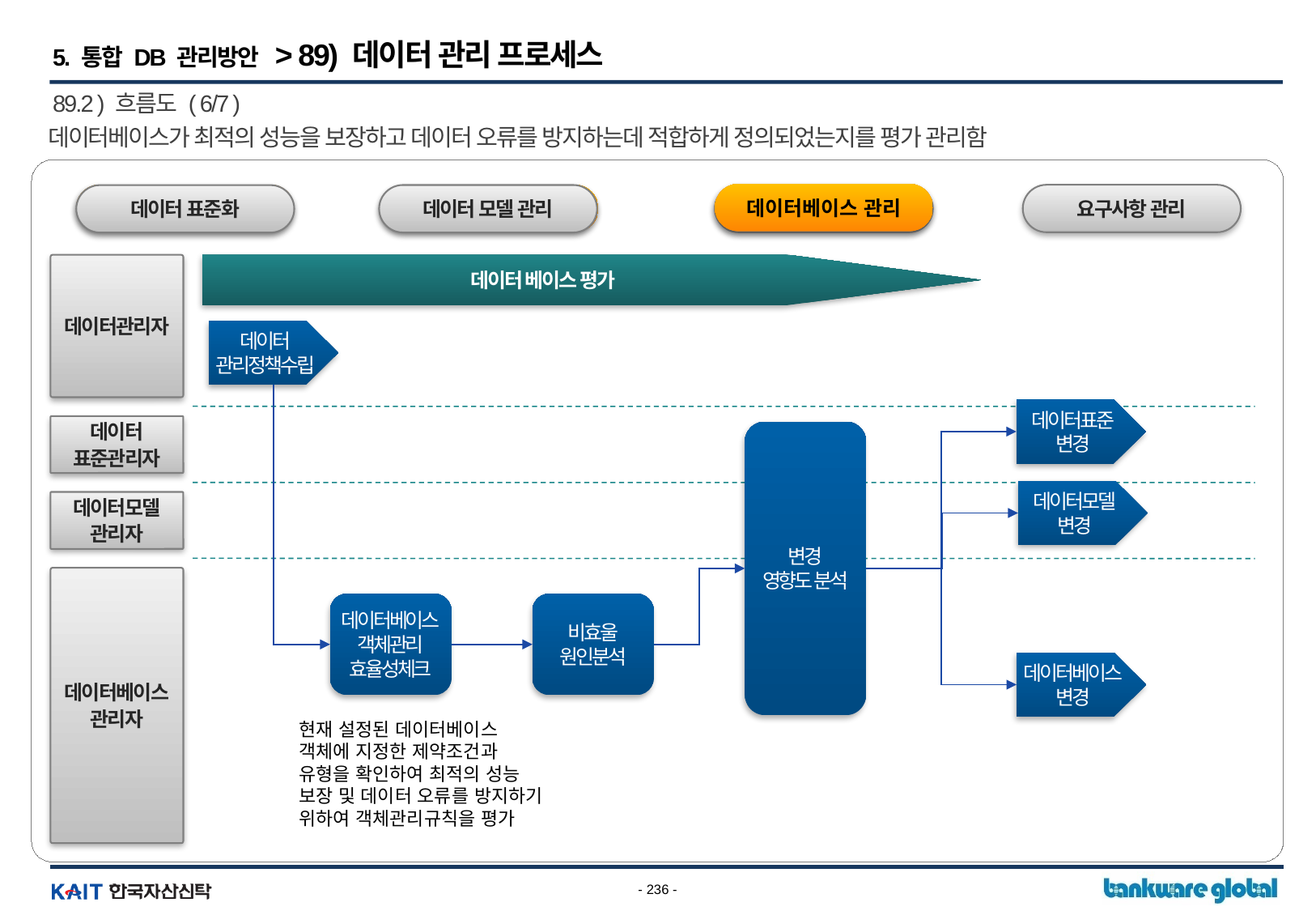

5. 통합 DB 관리방안 > 89) 데이터 관리 프로세스
89.2 ) 흐름도 ( 6/7 )
데이터베이스가 최적의 성능을 보장하고 데이터 오류를 방지하는데 적합하게 정의되었는지를 평가 관리함

데이터베이스 관리
데이터 표준화
데이터 모델 관리
데이터 베이스 관리
요구사항 관리
데이터 모델 관리
데이터 표준화
데이터 베이스 평가
데이터관리자
데이터
관리정책수립
데이터표준
변경
데이터
표준관리자
변경
영향도 분석
데이터모델
변경
데이터모델
관리자
데이터베이스
관리자
데이터베이스
객체관리
효율성체크
비효울
원인분석
데이터베이스
변경
현재 설정된 데이터베이스
객체에 지정한 제약조건과
유형을 확인하여 최적의 성능
보장 및 데이터 오류를 방지하기
위하여 객체관리규칙을 평가